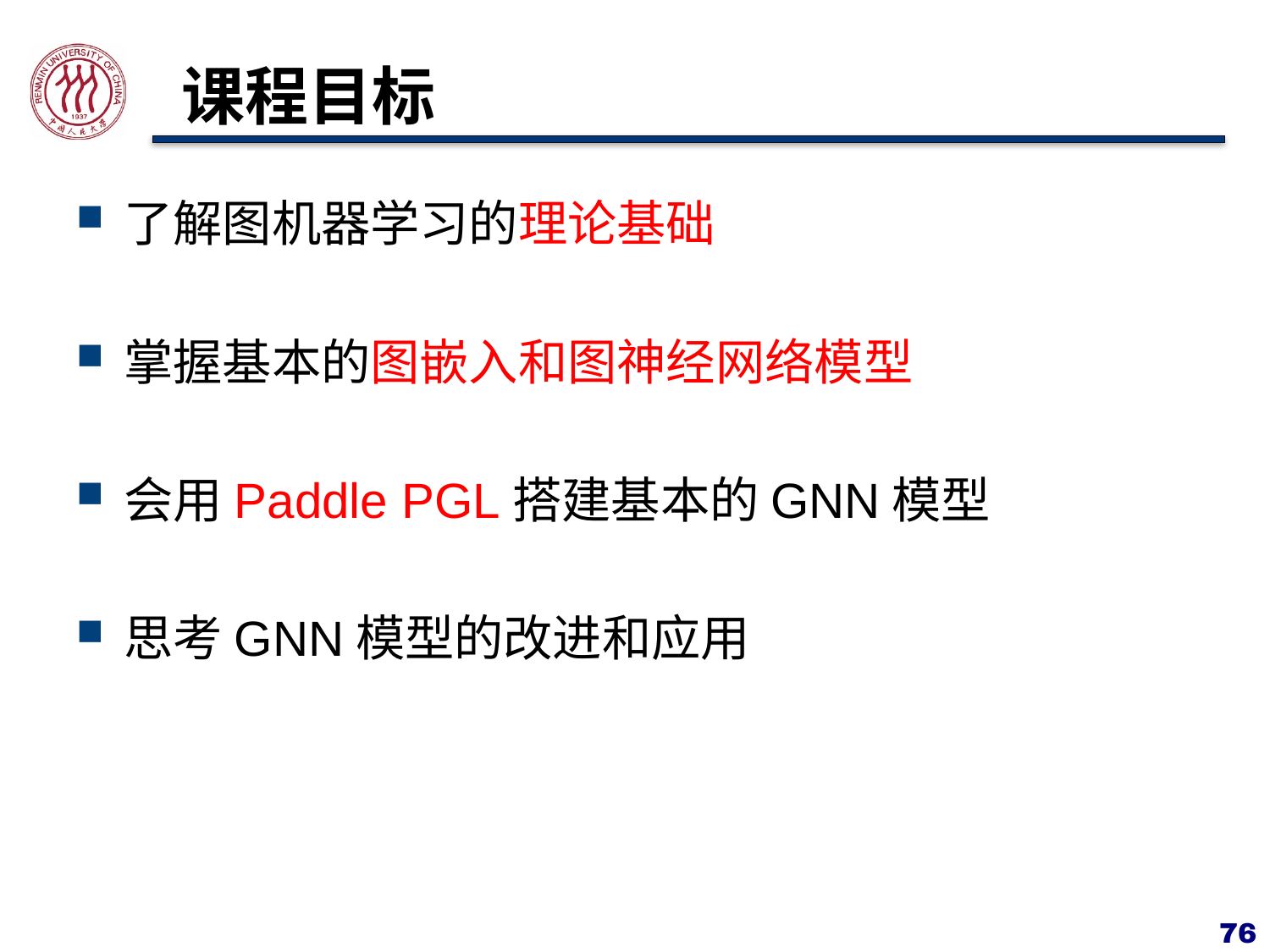

# 课程目标
了解图机器学习的理论基础

掌握基本的图嵌入和图神经网络模型

会用Paddle PGL搭建基本的GNN模型

思考GNN模型的改进和应用